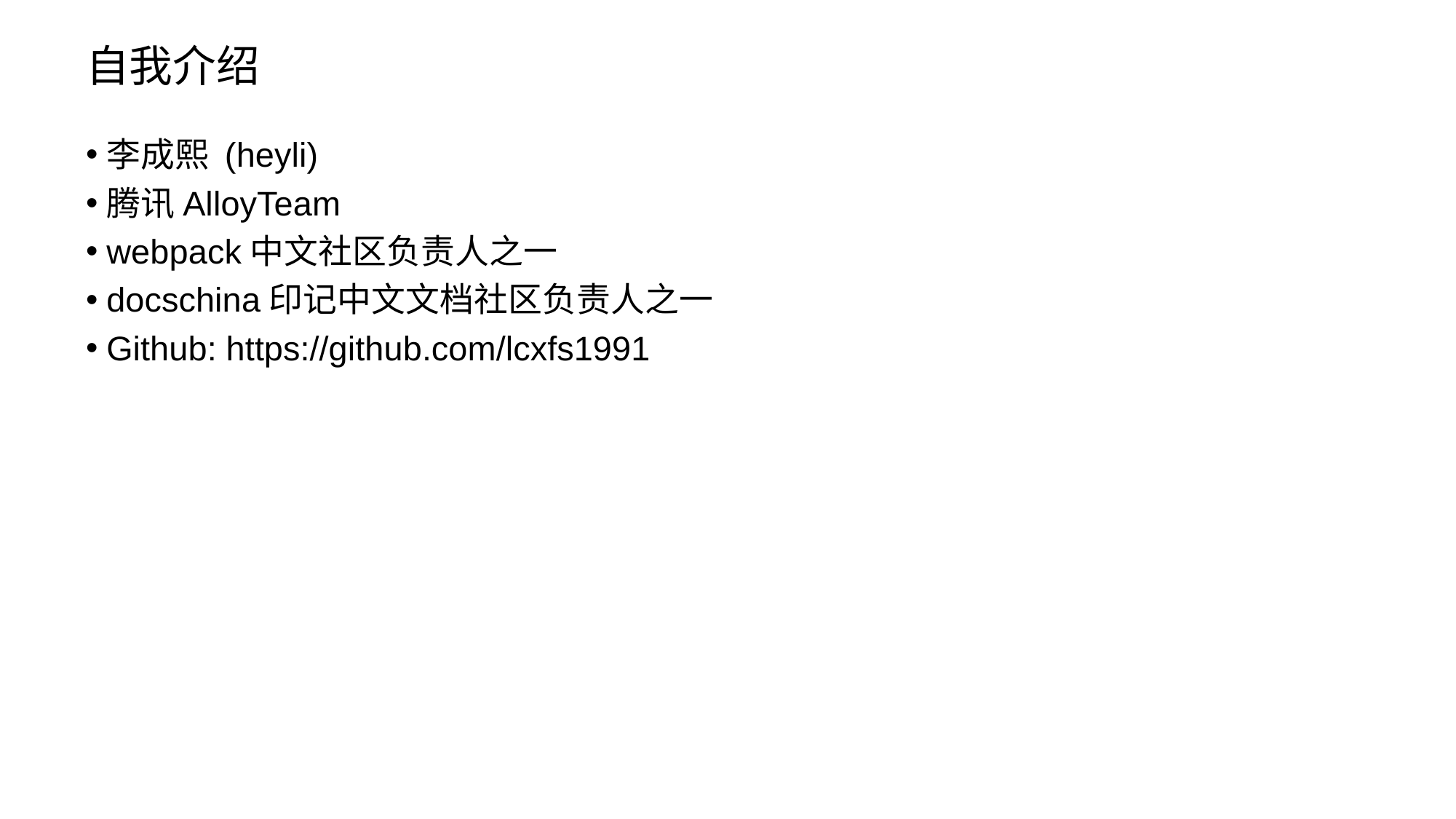

# 自我介绍
李成熙 (heyli)
腾讯AlloyTeam
webpack中文社区负责人之一
docschina印记中文文档社区负责人之一
Github: https://github.com/lcxfs1991